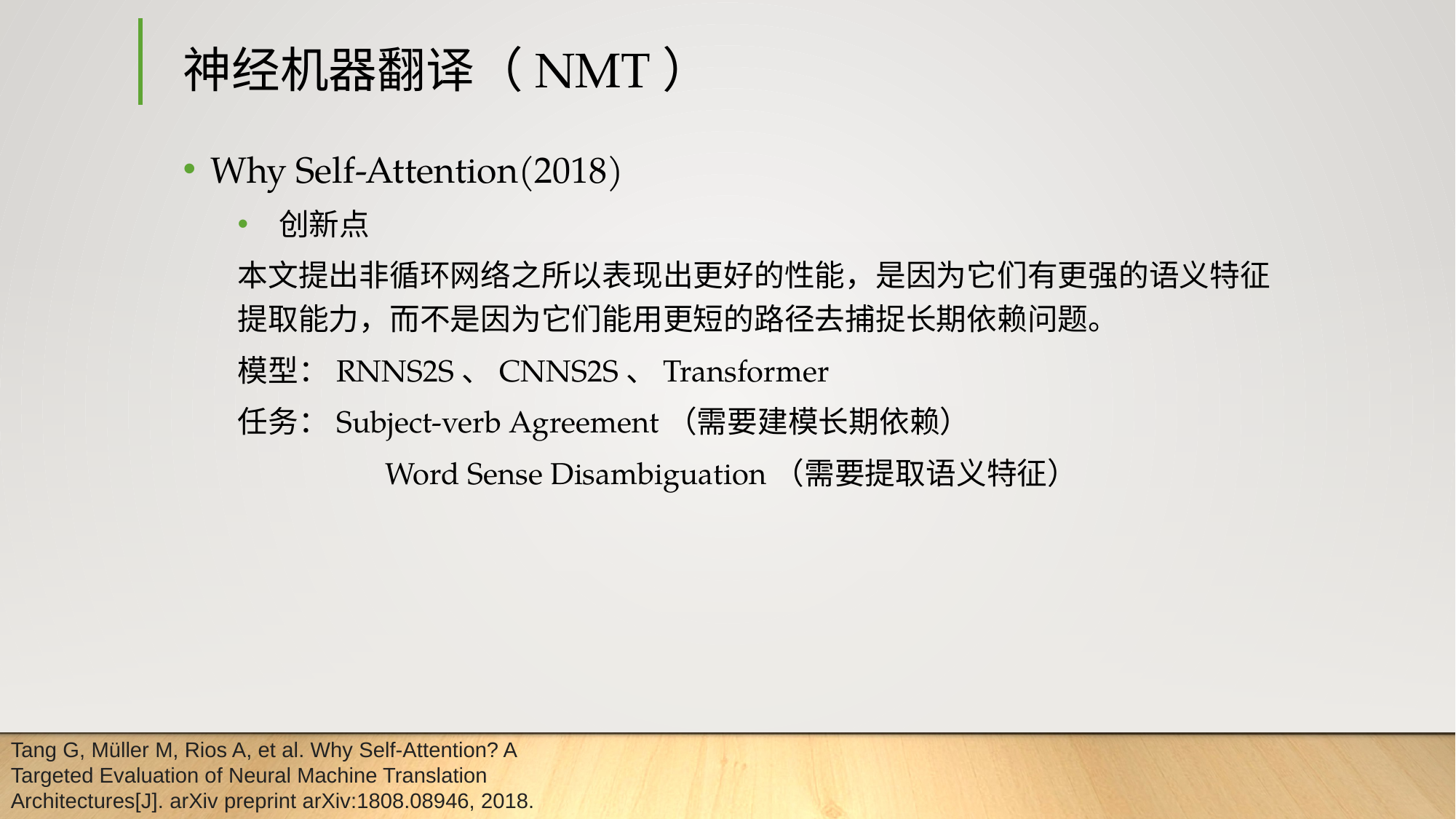

# 神经机器翻译（NMT）
Why Self-Attention(2018)
创新点
本文提出非循环网络之所以表现出更好的性能，是因为它们有更强的语义特征提取能力，而不是因为它们能用更短的路径去捕捉长期依赖问题。
模型：RNNS2S、CNNS2S、Transformer
任务：Subject-verb Agreement（需要建模长期依赖）
	     Word Sense Disambiguation（需要提取语义特征）

Tang G, Müller M, Rios A, et al. Why Self-Attention? A Targeted Evaluation of Neural Machine Translation Architectures[J]. arXiv preprint arXiv:1808.08946, 2018.